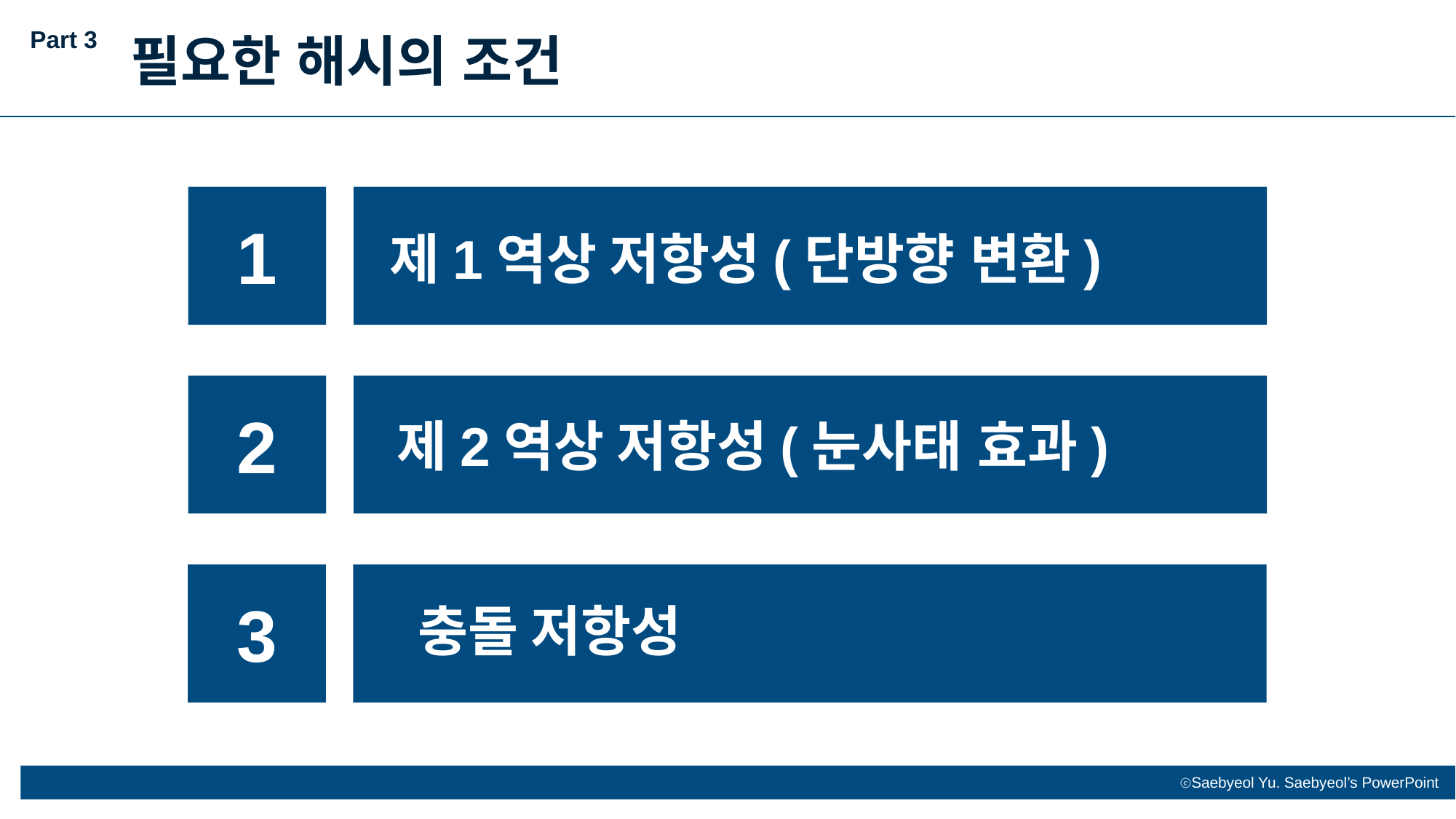

Part 3
필요한 해시의 조건

1
제1역상 저항성(단방향 변환)

2
제2역상 저항성(눈사태 효과)

3
충돌 저항성